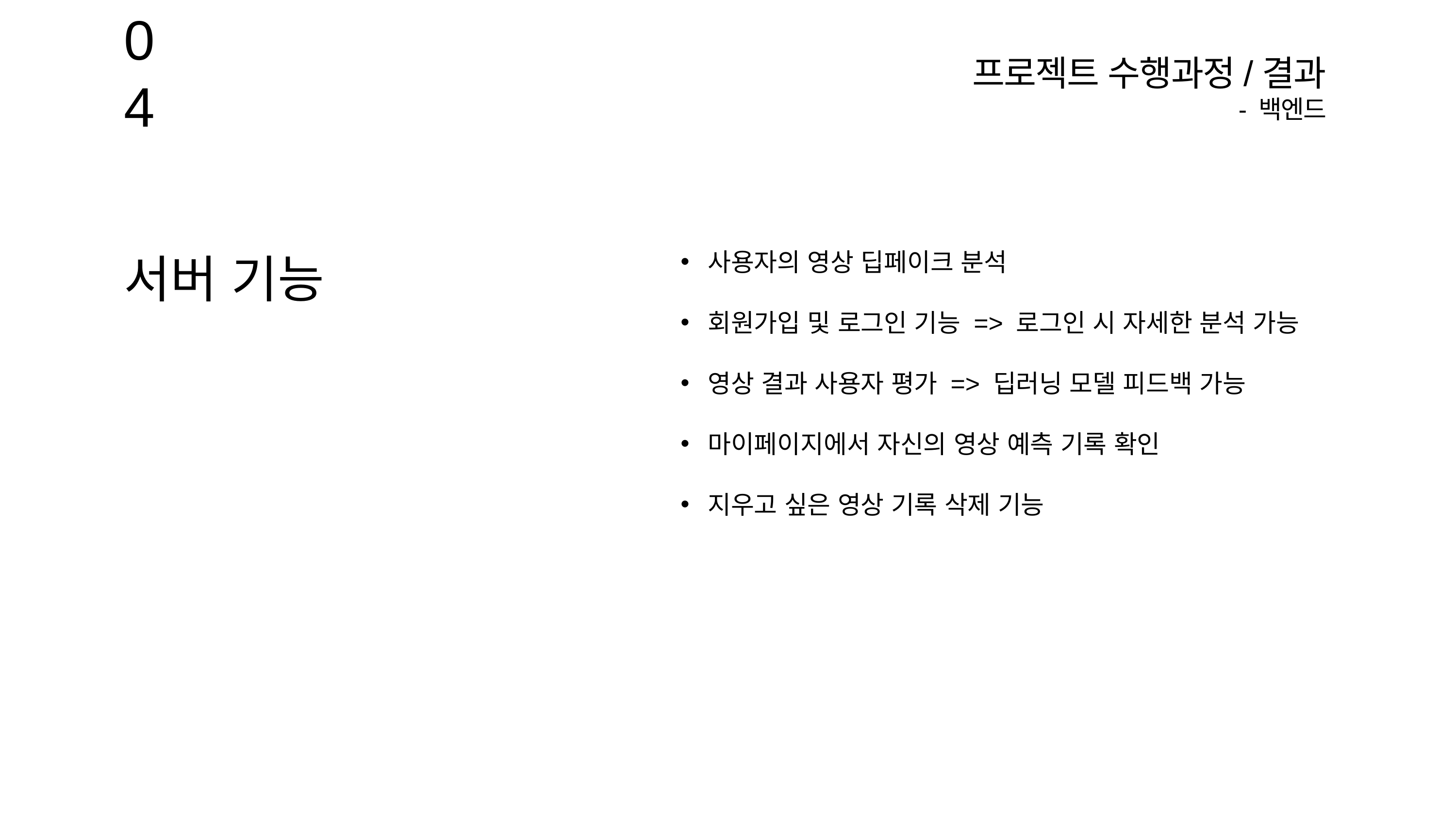

04
프로젝트 수행과정/결과
- 백엔드
04
프로젝트 수행과정/결과
- 백엔드
사용자의 영상 딥페이크 분석

회원가입 및 로그인 기능 => 로그인 시 자세한 분석 가능

영상 결과 사용자 평가 => 딥러닝 모델 피드백 가능

마이페이지에서 자신의 영상 예측 기록 확인

지우고 싶은 영상 기록 삭제 기능
서버 기능